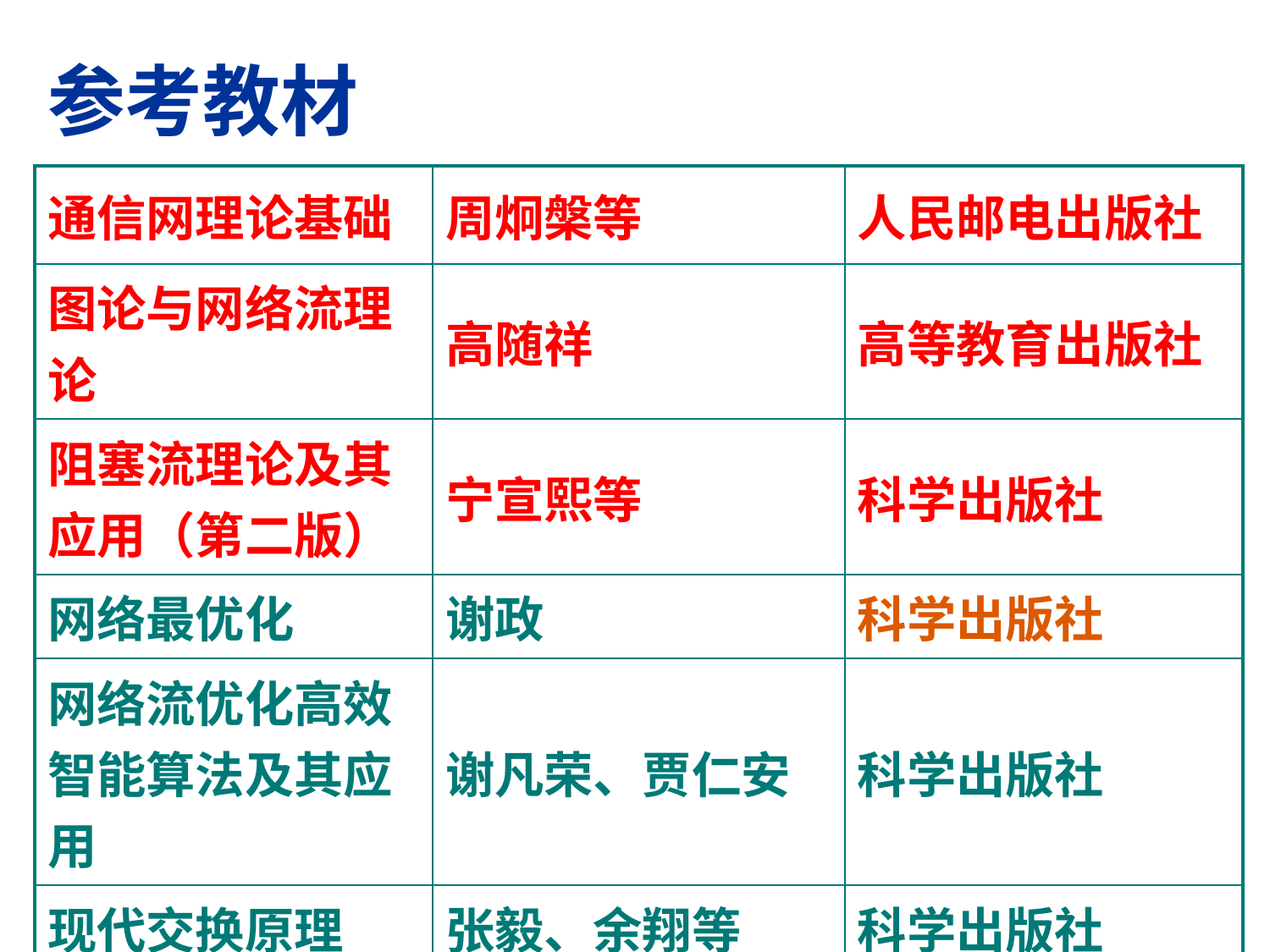

参考教材
| 通信网理论基础 | 周炯槃等 | 人民邮电出版社 |
| --- | --- | --- |
| 图论与网络流理论 | 高随祥 | 高等教育出版社 |
| 阻塞流理论及其应用（第二版） | 宁宣熙等 | 科学出版社 |
| 网络最优化 | 谢政 | 科学出版社 |
| 网络流优化高效智能算法及其应用 | 谢凡荣、贾仁安 | 科学出版社 |
| 现代交换原理 | 张毅、余翔等 | 科学出版社 |
| 计算机网络 | 谢希仁等 | 电子工业出版社 |